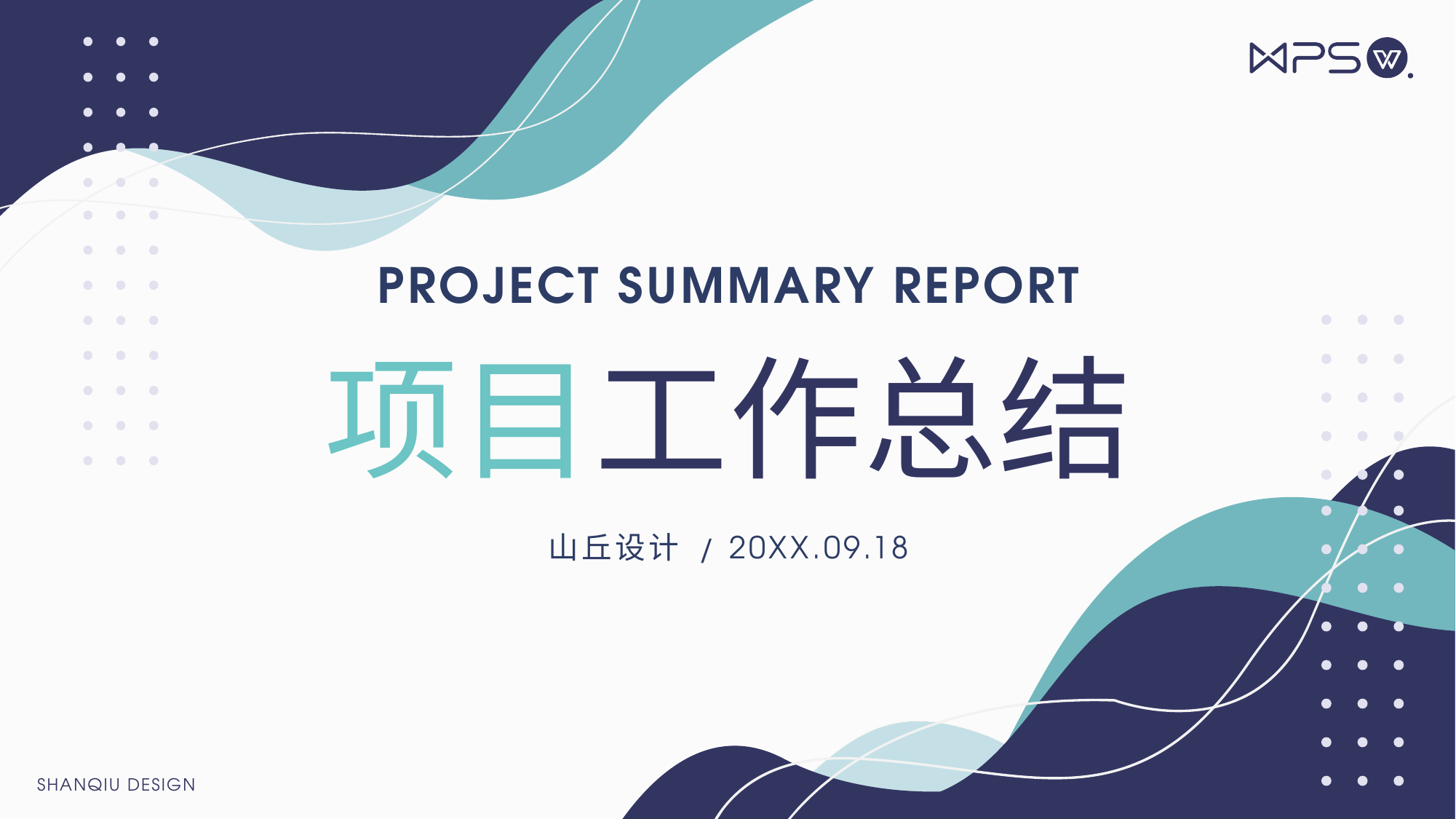

PROJECT SUMMARY REPORT
项目工作总结

山丘设计 / 20XX.09.18
SHANQIU DESIGN